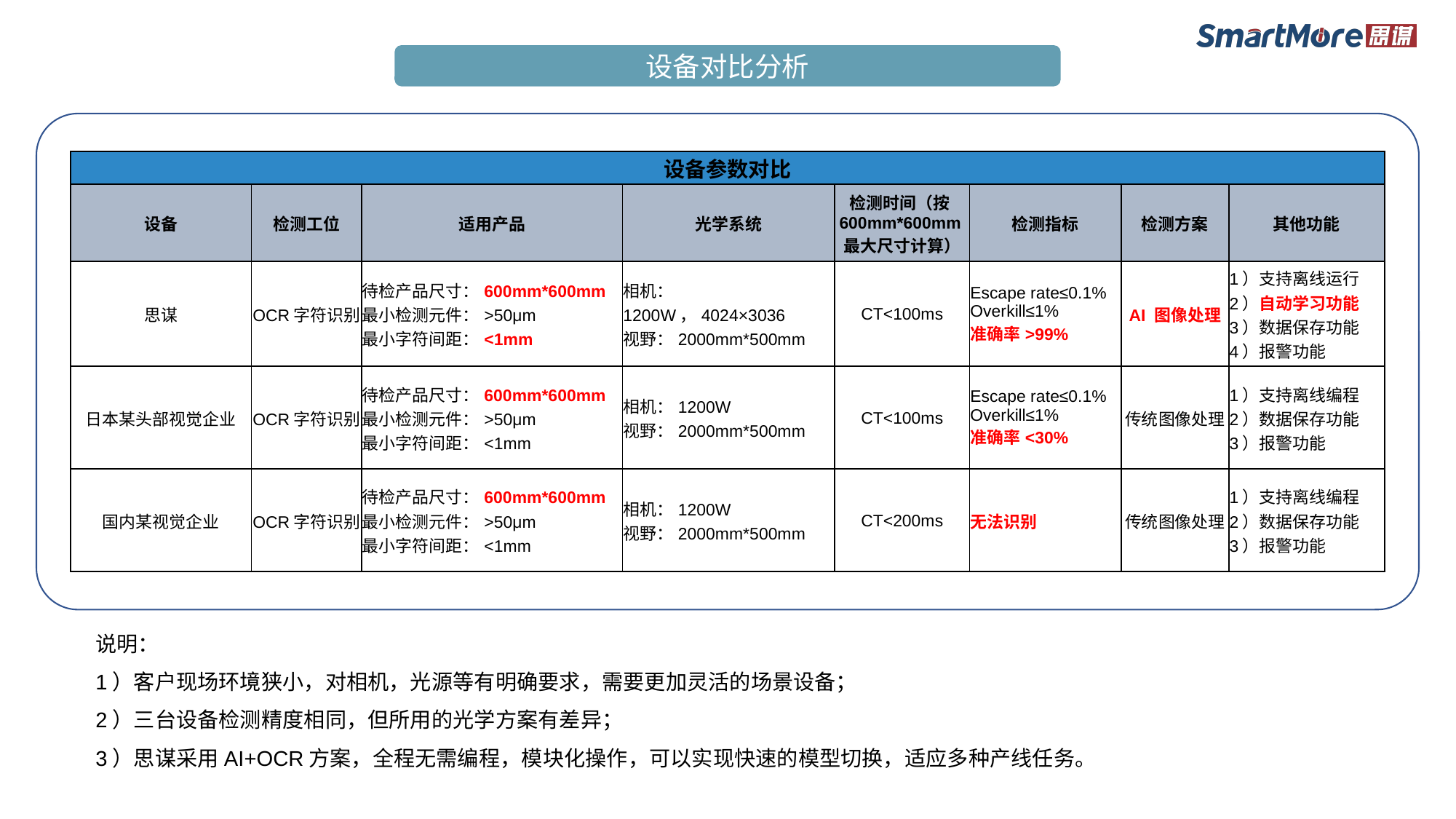

设备对比分析

| 设备参数对比 |  |  |  |  |  |  |  |
| --- | --- | --- | --- | --- | --- | --- | --- |
| 设备 | 检测工位 | 适用产品 | 光学系统 | 检测时间（按600mm\*600mm最大尺寸计算） | 检测指标 | 检测方案 | 其他功能 |
| 思谋 | OCR字符识别 | 待检产品尺寸：600mm\*600mm 最小检测元件：>50μm 最小字符间距：<1mm | 相机：1200W，4024×3036 视野：2000mm\*500mm | CT<100ms | Escape rate≤0.1% Overkill≤1% 准确率>99% | AI 图像处理 | 1）支持离线运行 2）自动学习功能 3）数据保存功能 4）报警功能 |
| 日本某头部视觉企业 | OCR字符识别 | 待检产品尺寸：600mm\*600mm 最小检测元件：>50μm 最小字符间距：<1mm | 相机：1200W 视野：2000mm\*500mm | CT<100ms | Escape rate≤0.1% Overkill≤1% 准确率<30% | 传统图像处理 | 1）支持离线编程 2）数据保存功能 3）报警功能 |
| 国内某视觉企业 | OCR字符识别 | 待检产品尺寸：600mm\*600mm 最小检测元件：>50μm 最小字符间距：<1mm | 相机：1200W 视野：2000mm\*500mm | CT<200ms | 无法识别 | 传统图像处理 | 1）支持离线编程 2）数据保存功能 3）报警功能 |
说明：
1）客户现场环境狭小，对相机，光源等有明确要求，需要更加灵活的场景设备；
2）三台设备检测精度相同，但所用的光学方案有差异；
3）思谋采用AI+OCR方案，全程无需编程，模块化操作，可以实现快速的模型切换，适应多种产线任务。